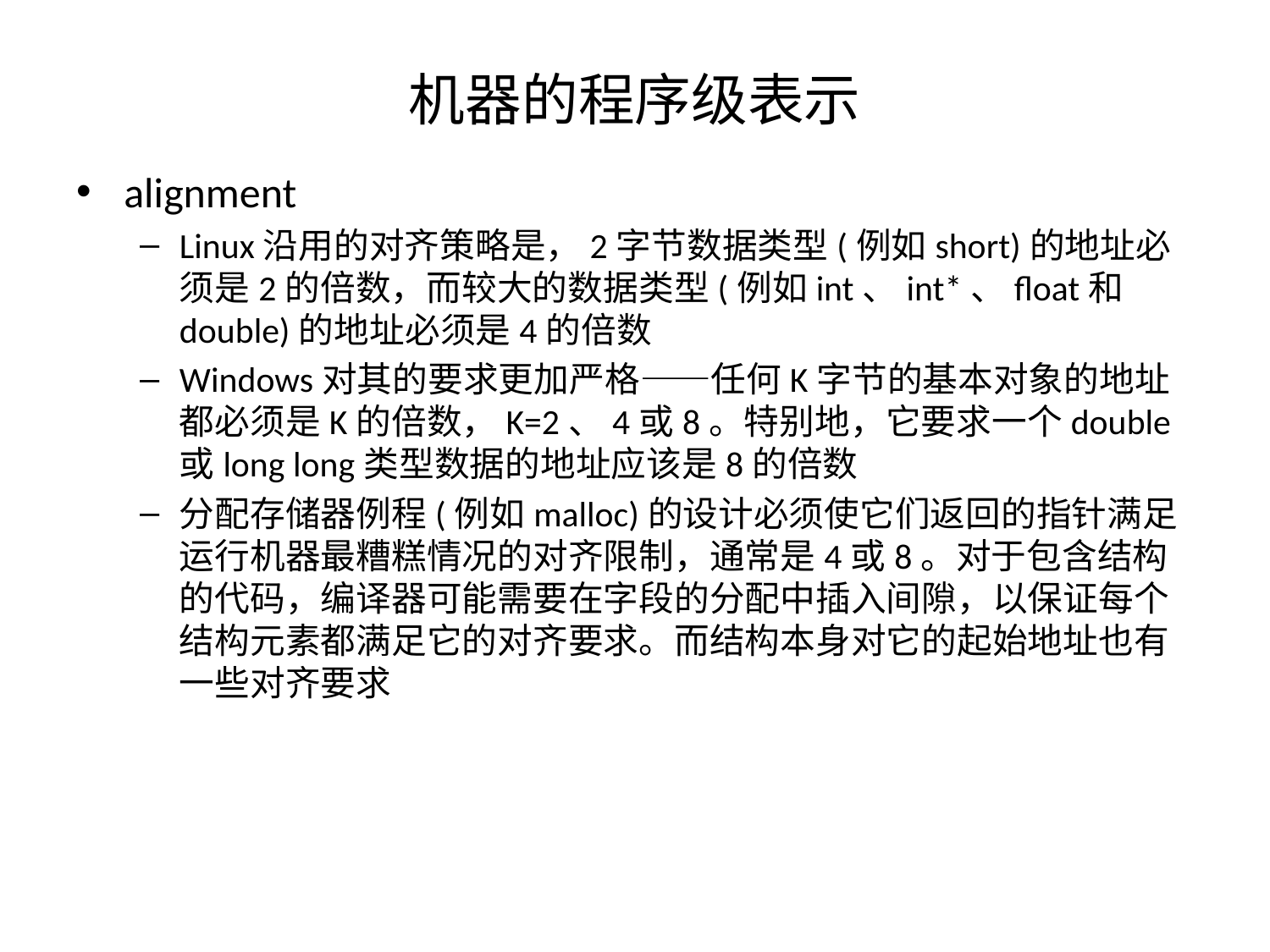

# 机器的程序级表示
alignment
Linux沿用的对齐策略是，2字节数据类型(例如short)的地址必须是2的倍数，而较大的数据类型(例如int、int*、float和double)的地址必须是4的倍数
Windows对其的要求更加严格——任何K字节的基本对象的地址都必须是K的倍数，K=2、4或8。特别地，它要求一个double或long long类型数据的地址应该是8的倍数
分配存储器例程(例如malloc)的设计必须使它们返回的指针满足运行机器最糟糕情况的对齐限制，通常是4或8。对于包含结构的代码，编译器可能需要在字段的分配中插入间隙，以保证每个结构元素都满足它的对齐要求。而结构本身对它的起始地址也有一些对齐要求